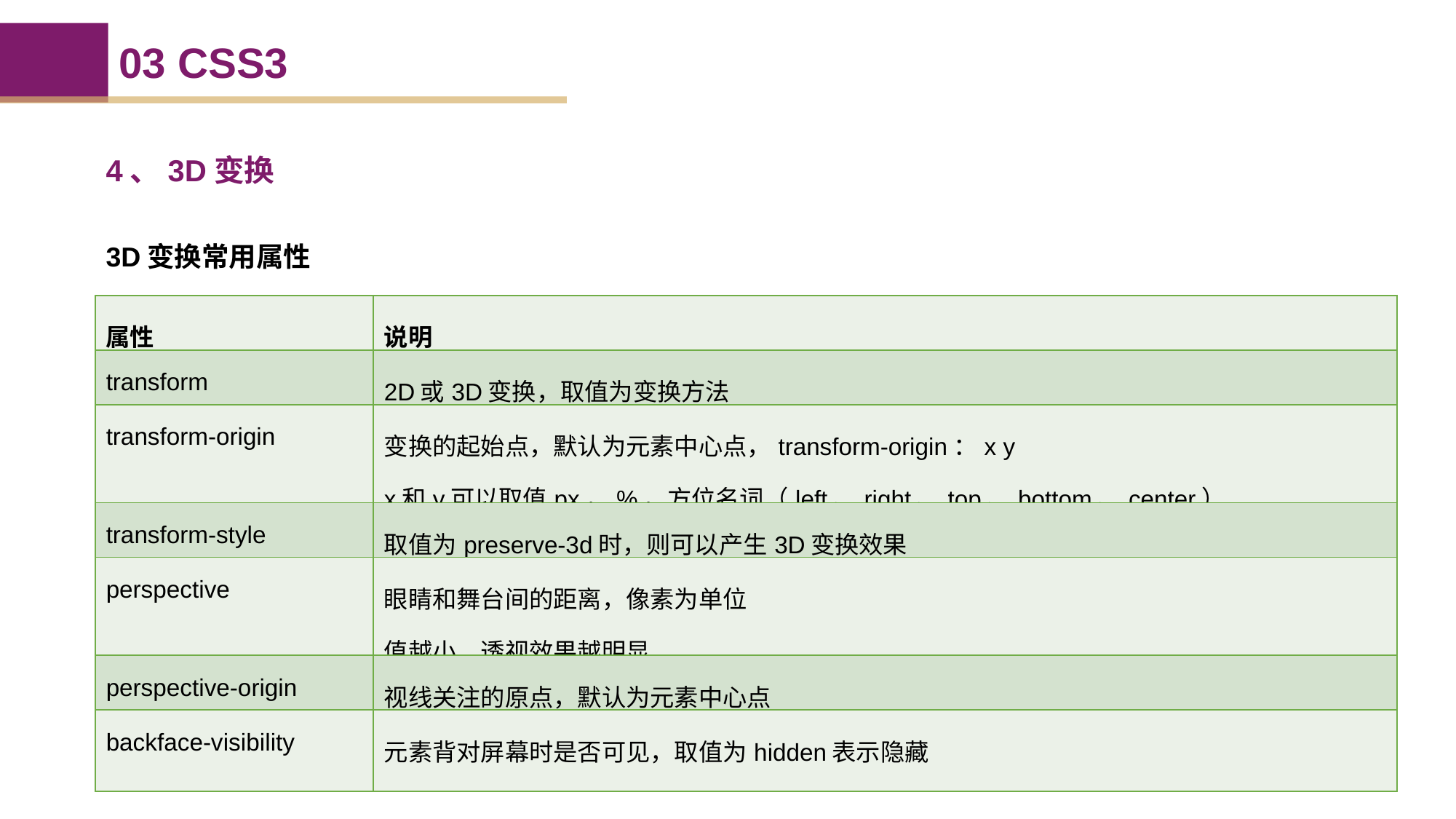

03 CSS3
4、3D变换
3D变换常用属性
| 属性 | 说明 |
| --- | --- |
| transform | 2D或3D变换，取值为变换方法 |
| transform-origin | 变换的起始点，默认为元素中心点，transform-origin：x y x和y可以取值px，%，方位名词（left、right、top、bottom、center） |
| transform-style | 取值为preserve-3d时，则可以产生3D变换效果 |
| perspective | 眼睛和舞台间的距离，像素为单位 值越小，透视效果越明显 |
| perspective-origin | 视线关注的原点，默认为元素中心点 |
| backface-visibility | 元素背对屏幕时是否可见，取值为hidden表示隐藏 |
29